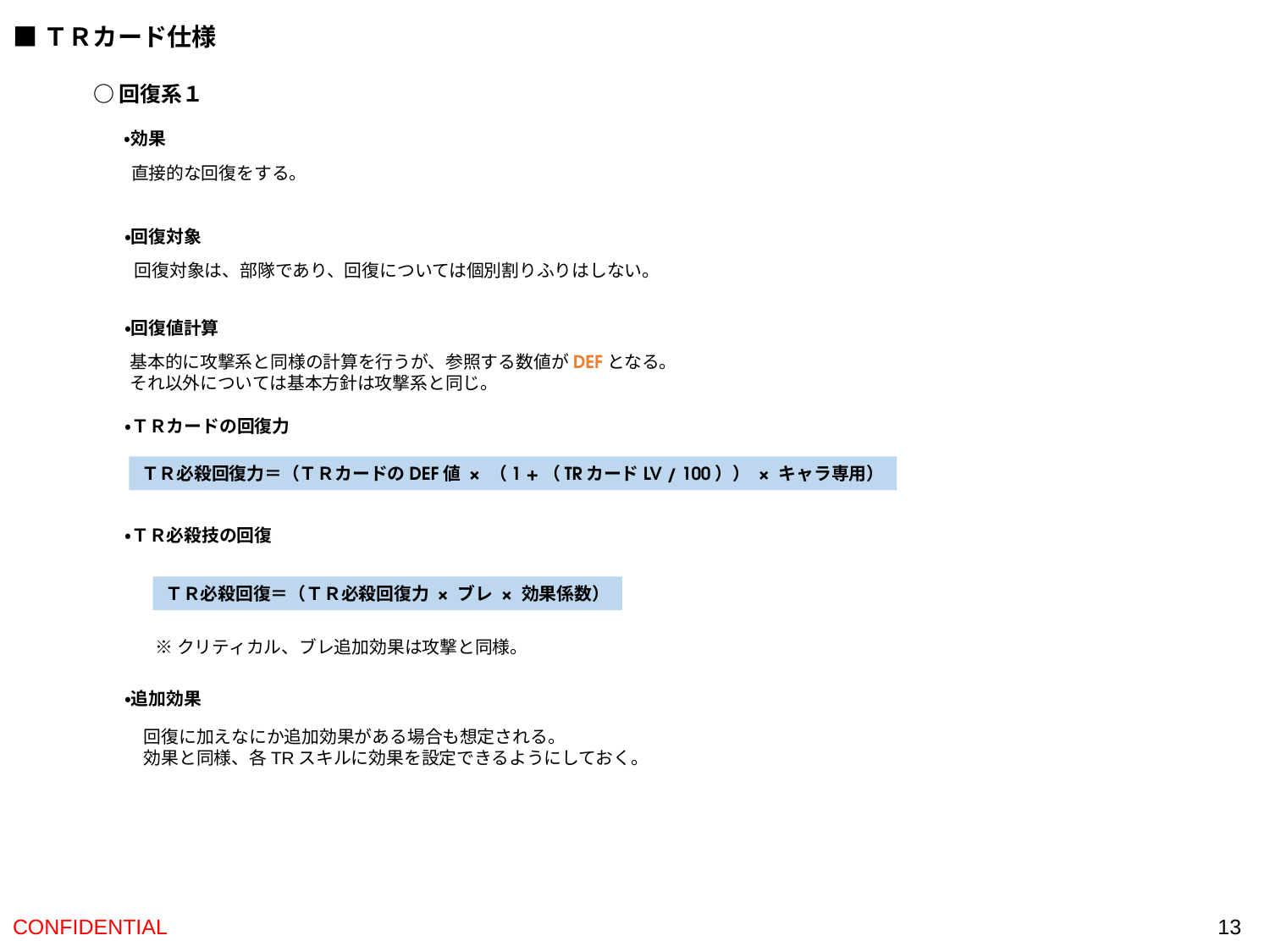

■ＴＲカード仕様
○回復系１
・効果
直接的な回復をする。
・回復対象
回復対象は、部隊であり、回復については個別割りふりはしない。
・回復値計算
基本的に攻撃系と同様の計算を行うが、参照する数値がDEFとなる。
それ以外については基本方針は攻撃系と同じ。
・ＴＲカードの回復力
ＴＲ必殺回復力＝（ＴＲカードのDEF値 × （1 +（TRカードLV / 100）） × キャラ専用）
・ＴＲ必殺技の回復
ＴＲ必殺回復＝（ＴＲ必殺回復力 × ブレ × 効果係数）
※クリティカル、ブレ追加効果は攻撃と同様。
・追加効果
回復に加えなにか追加効果がある場合も想定される。
効果と同様、各TRスキルに効果を設定できるようにしておく。
13
CONFIDENTIAL